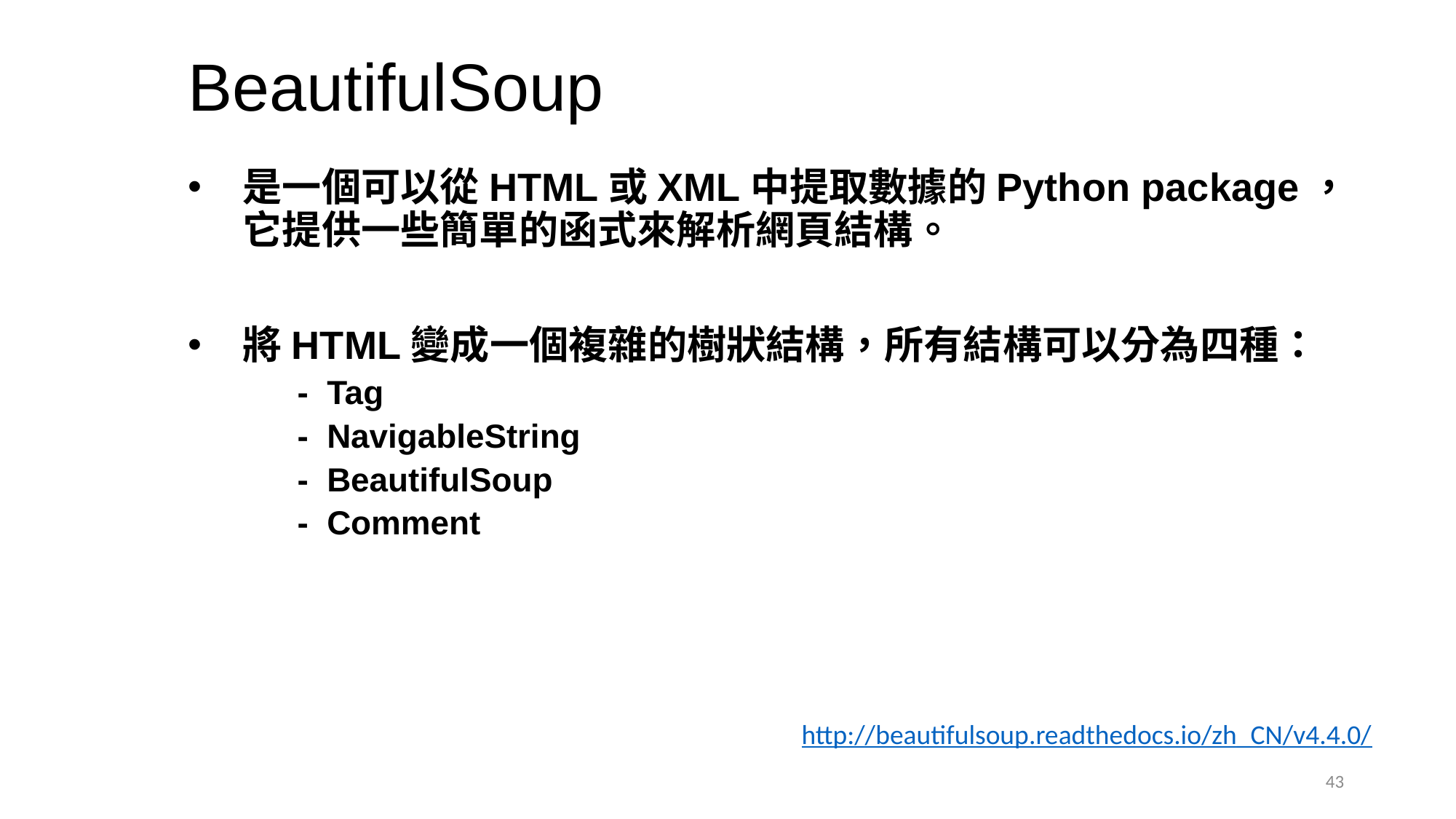

# BeautifulSoup
是一個可以從HTML或XML中提取數據的Python package，它提供一些簡單的函式來解析網頁結構。

將HTML變成一個複雜的樹狀結構，所有結構可以分為四種：
-  Tag
-  NavigableString
-  BeautifulSoup
-  Comment
http://beautifulsoup.readthedocs.io/zh_CN/v4.4.0/
43